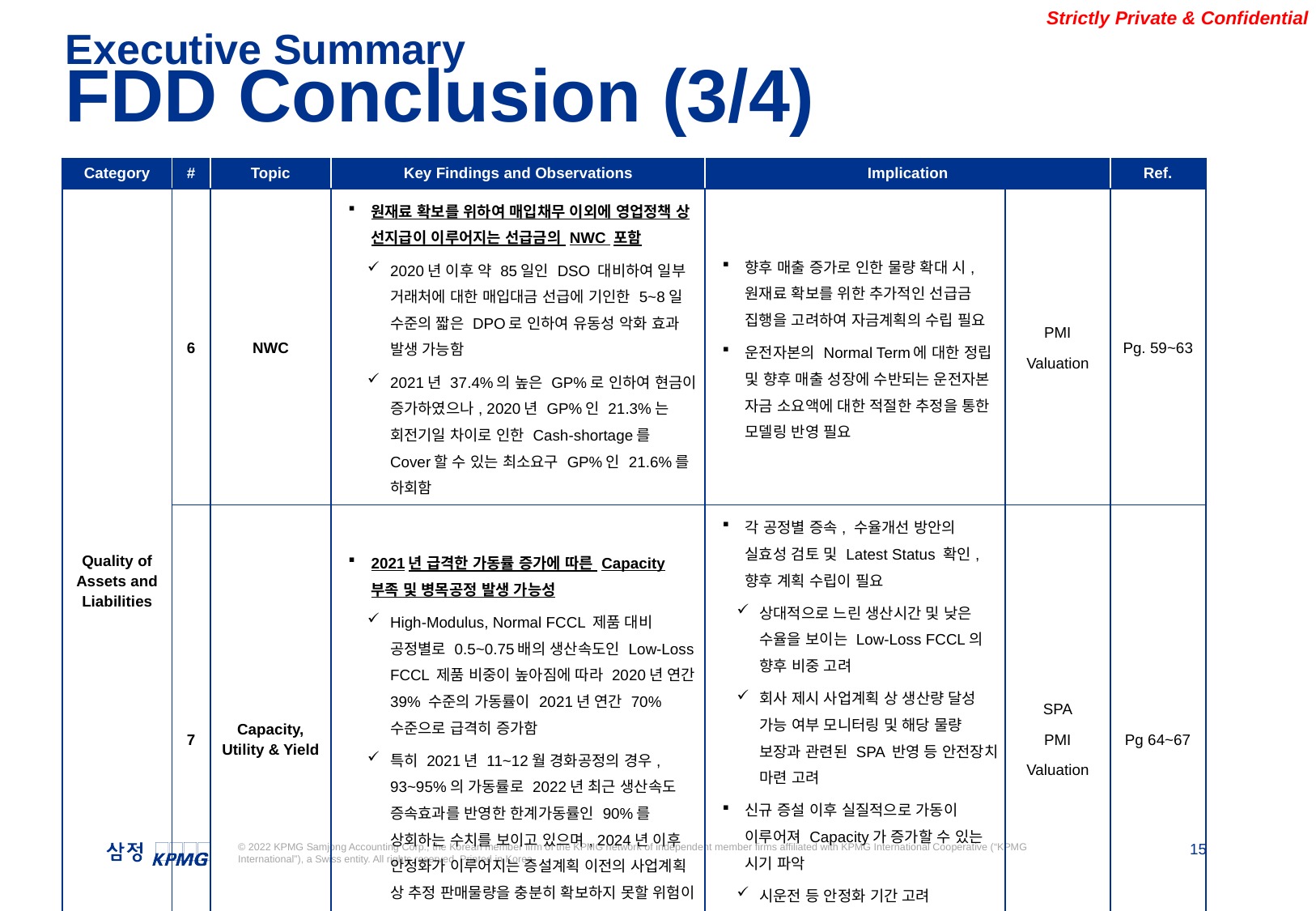

Executive Summary
FDD Conclusion (3/4)
| Category | # | Topic | Key Findings and Observations | Implication |  | Ref. |
| --- | --- | --- | --- | --- | --- | --- |
| Quality of Assets and Liabilities | 6 | NWC | 원재료 확보를 위하여 매입채무 이외에 영업정책 상 선지급이 이루어지는 선급금의 NWC 포함 2020년 이후 약 85일인 DSO 대비하여 일부 거래처에 대한 매입대금 선급에 기인한 5~8일 수준의 짧은 DPO로 인하여 유동성 악화 효과 발생 가능함 2021년 37.4%의 높은 GP%로 인하여 현금이 증가하였으나, 2020년 GP%인 21.3%는 회전기일 차이로 인한 Cash-shortage를 Cover할 수 있는 최소요구 GP%인 21.6%를 하회함 | 향후 매출 증가로 인한 물량 확대 시, 원재료 확보를 위한 추가적인 선급금 집행을 고려하여 자금계획의 수립 필요 운전자본의 Normal Term에 대한 정립 및 향후 매출 성장에 수반되는 운전자본 자금 소요액에 대한 적절한 추정을 통한 모델링 반영 필요 | PMI Valuation | Pg. 59~63 |
|  | 7 | Capacity, Utility & Yield | 2021년 급격한 가동률 증가에 따른 Capacity 부족 및 병목공정 발생 가능성 High-Modulus, Normal FCCL 제품 대비 공정별로 0.5~0.75배의 생산속도인 Low-Loss FCCL 제품 비중이 높아짐에 따라 2020년 연간 39% 수준의 가동률이 2021년 연간 70% 수준으로 급격히 증가함 특히 2021년 11~12월 경화공정의 경우, 93~95%의 가동률로 2022년 최근 생산속도 증속효과를 반영한 한계가동률인 90%를 상회하는 수치를 보이고 있으며, 2024년 이후 안정화가 이루어지는 증설계획 이전의 사업계획 상 추정 판매물량을 충분히 확보하지 못할 위험이 존재함 | 각 공정별 증속, 수율개선 방안의 실효성 검토 및 Latest Status 확인, 향후 계획 수립이 필요 상대적으로 느린 생산시간 및 낮은 수율을 보이는 Low-Loss FCCL의 향후 비중 고려 회사 제시 사업계획 상 생산량 달성 가능 여부 모니터링 및 해당 물량 보장과 관련된 SPA 반영 등 안전장치 마련 고려 신규 증설 이후 실질적으로 가동이 이루어져 Capacity가 증가할 수 있는 시기 파악 시운전 등 안정화 기간 고려 환경평가 등 승인이 지체될 수 있는 위험요소에 대한 파악 | SPA PMI Valuation | Pg 64~67 |